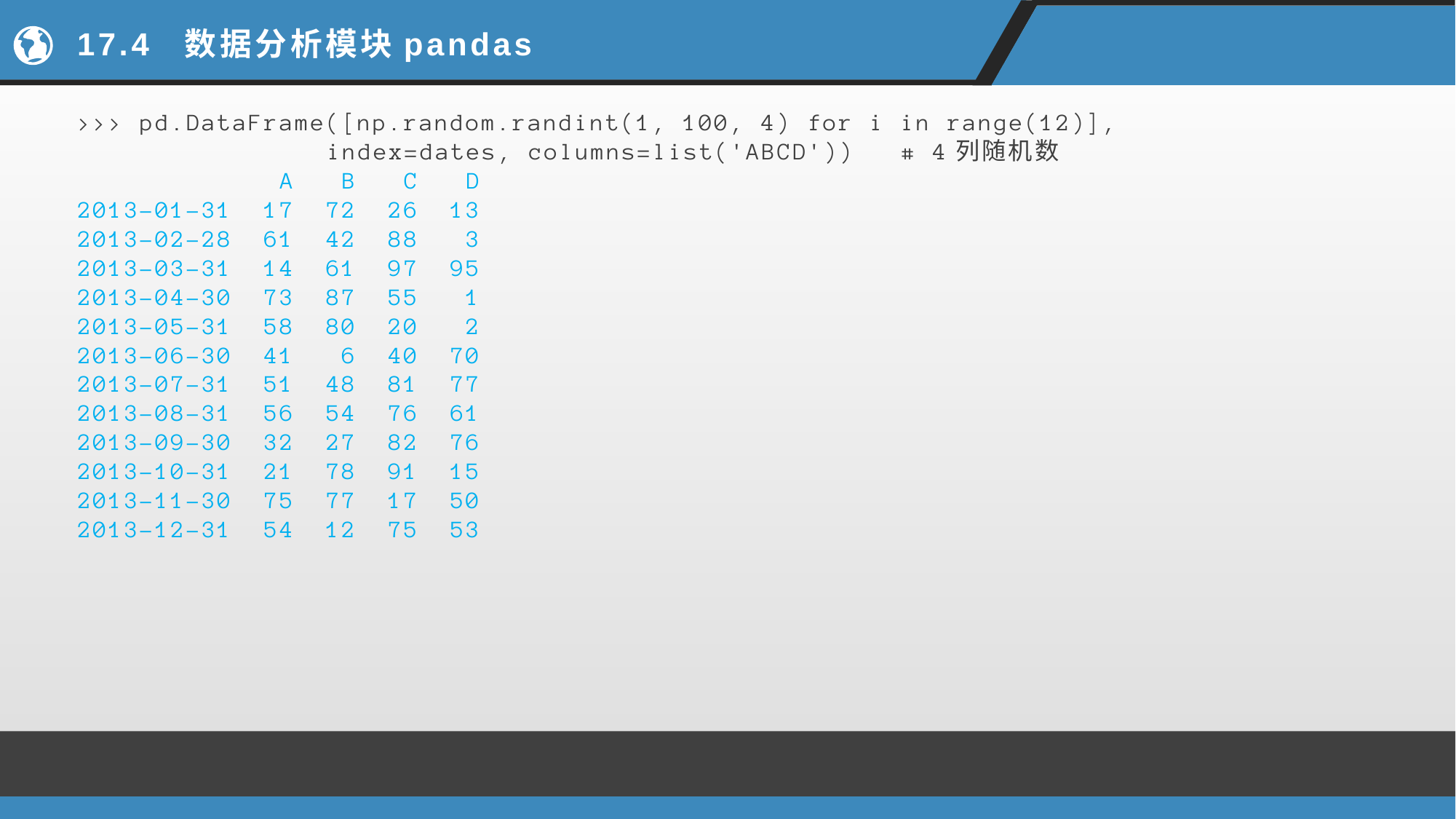

# 17.4  数据分析模块pandas

>>> pd.DataFrame([np.random.randint(1, 100, 4) for i in range(12)],
	         index=dates, columns=list('ABCD'))   # 4列随机数
             A   B   C   D
2013-01-31  17  72  26  13
2013-02-28  61  42  88   3
2013-03-31  14  61  97  95
2013-04-30  73  87  55   1
2013-05-31  58  80  20   2
2013-06-30  41   6  40  70
2013-07-31  51  48  81  77
2013-08-31  56  54  76  61
2013-09-30  32  27  82  76
2013-10-31  21  78  91  15
2013-11-30  75  77  17  50
2013-12-31  54  12  75  53